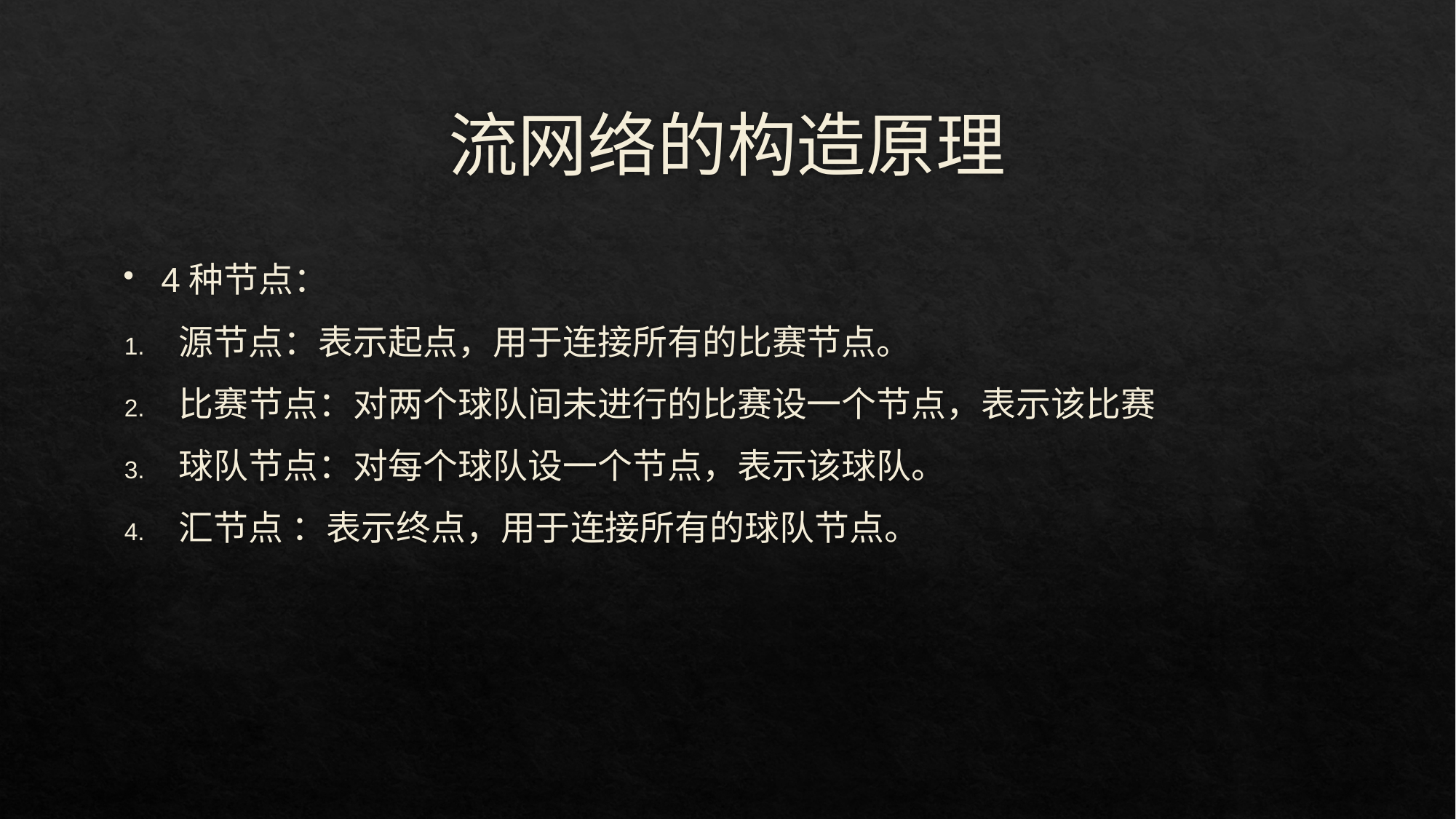

# 流网络的构造原理
4种节点：
源节点：表示起点，用于连接所有的比赛节点。
比赛节点：对两个球队间未进行的比赛设一个节点，表示该比赛
球队节点：对每个球队设一个节点，表示该球队。
汇节点 ：表示终点，用于连接所有的球队节点。